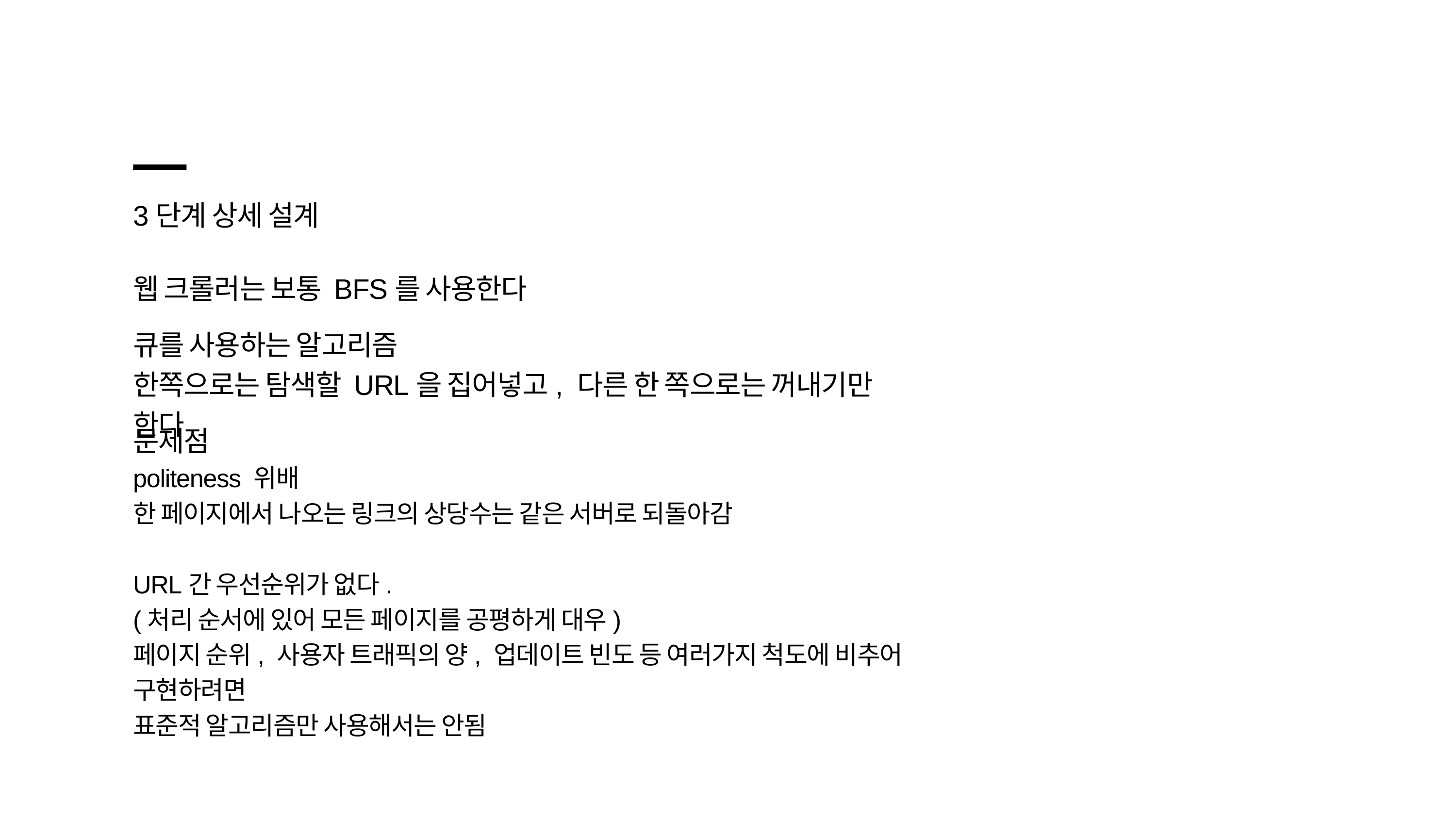

3단계 상세 설계
웹 크롤러는 보통 BFS를 사용한다
큐를 사용하는 알고리즘
한쪽으로는 탐색할 URL을 집어넣고, 다른 한 쪽으로는 꺼내기만 한다
문제점
politeness 위배
한 페이지에서 나오는 링크의 상당수는 같은 서버로 되돌아감

URL간 우선순위가 없다.
(처리 순서에 있어 모든 페이지를 공평하게 대우)
페이지 순위, 사용자 트래픽의 양, 업데이트 빈도 등 여러가지 척도에 비추어 구현하려면
표준적 알고리즘만 사용해서는 안됨